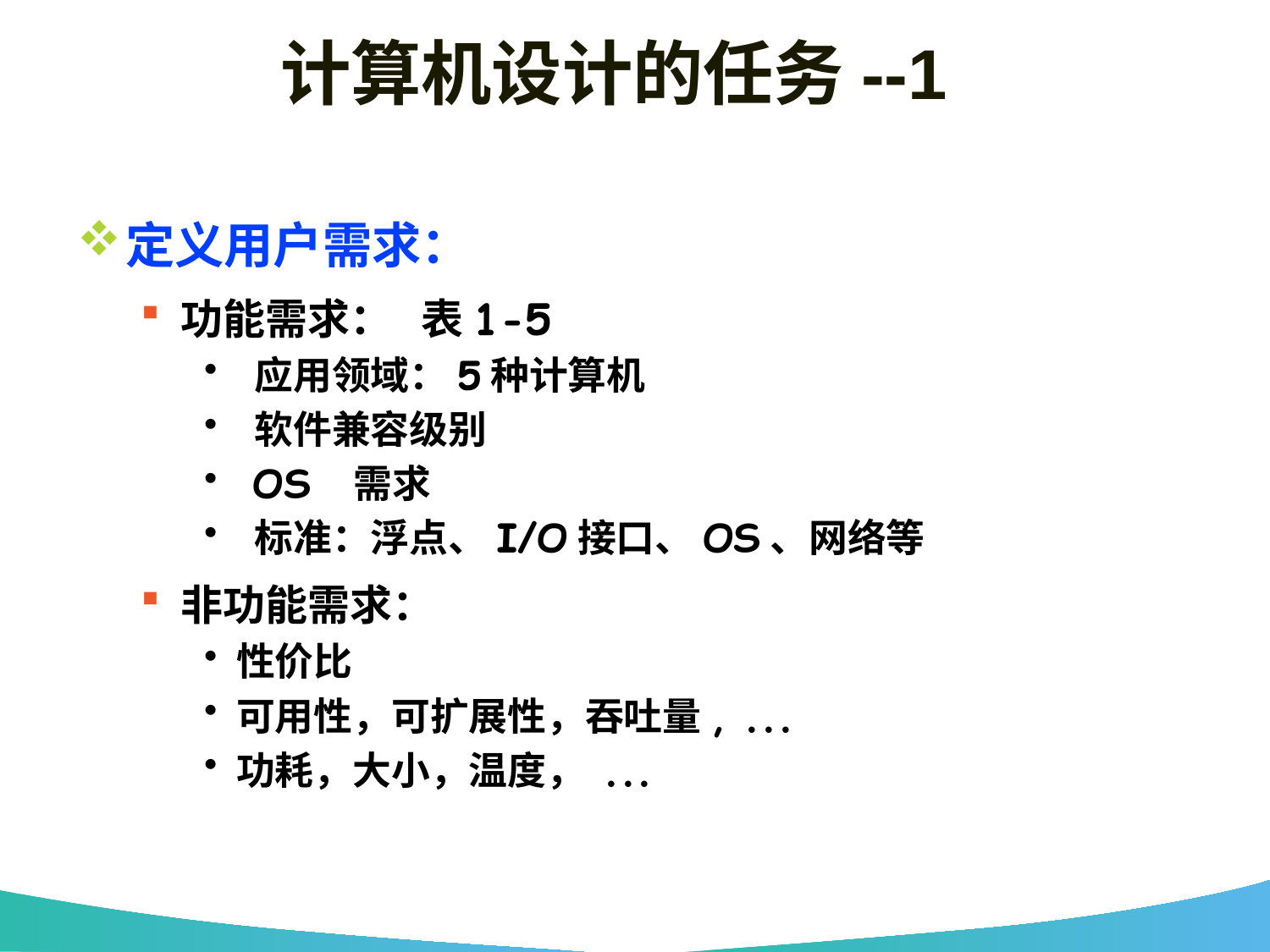

# 计算机设计的任务--1
定义用户需求：
功能需求：   表1-5
 应用领域：5种计算机
 软件兼容级别
 OS  需求
 标准：浮点、I/O接口、OS、网络等
非功能需求：
性价比
可用性，可扩展性，吞吐量, ...
功耗，大小，温度， ...